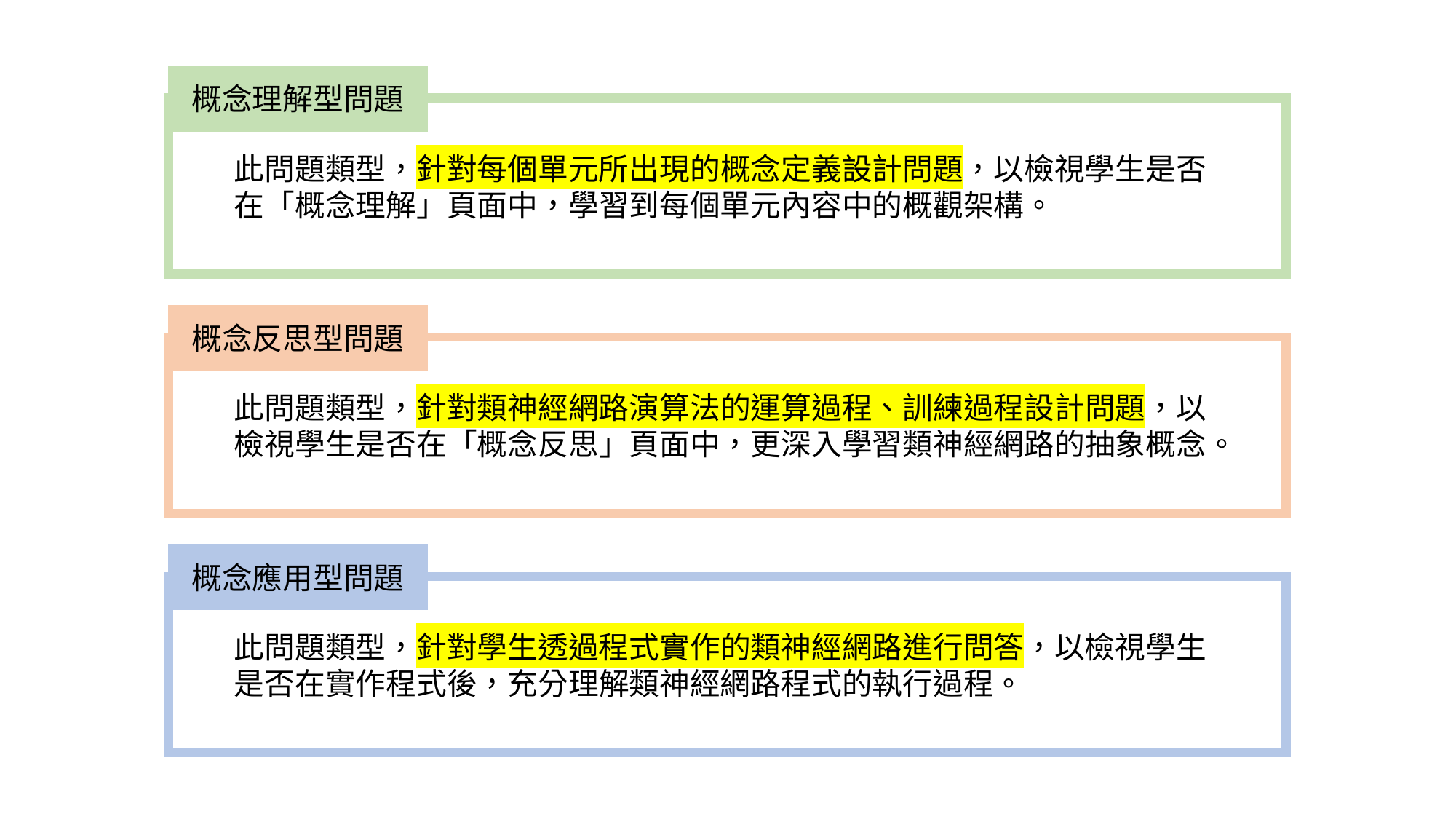

概念理解型問題
此問題類型，針對每個單元所出現的概念定義設計問題，以檢視學生是否
在「概念理解」頁面中，學習到每個單元內容中的概觀架構。
概念反思型問題
此問題類型，針對類神經網路演算法的運算過程、訓練過程設計問題，以
檢視學生是否在「概念反思」頁面中，更深入學習類神經網路的抽象概念。
概念應用型問題
此問題類型，針對學生透過程式實作的類神經網路進行問答，以檢視學生
是否在實作程式後，充分理解類神經網路程式的執行過程。